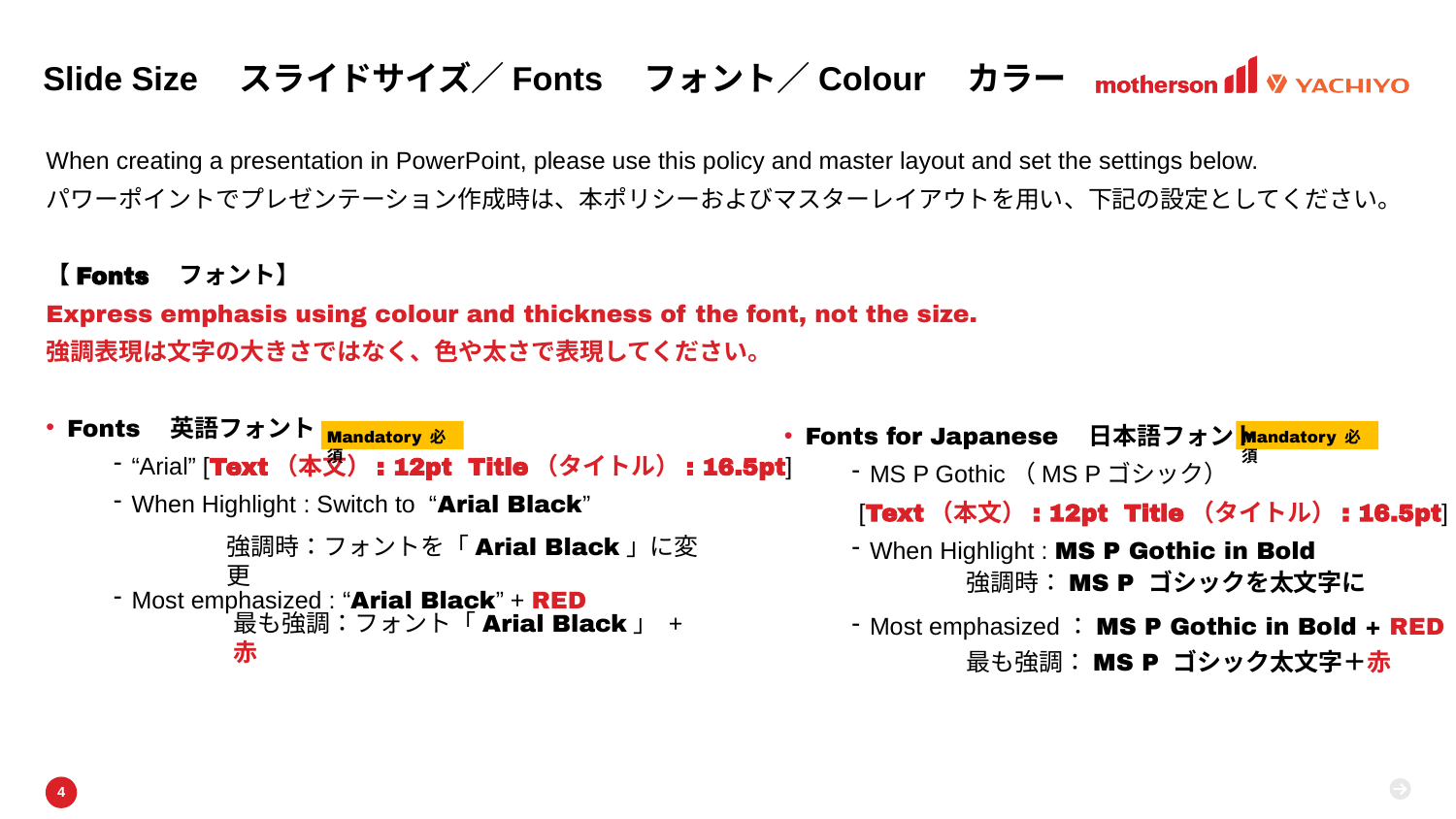

# Slide Size　スライドサイズ／Fonts　フォント／Colour　カラー
When creating a presentation in PowerPoint, please use this policy and master layout and set the settings below.
パワーポイントでプレゼンテーション作成時は、本ポリシーおよびマスターレイアウトを用い、下記の設定としてください。

【Fonts　フォント】
Express emphasis using colour and thickness of the font, not the size.
強調表現は文字の大きさではなく、色や太さで表現してください。

Fonts　英語フォント
“Arial” [Text（本文）: 12pt  Title（タイトル）: 16.5pt]
When Highlight : Switch to  “Arial Black”

Most emphasized : “Arial Black” + RED

Fonts for Japanese　日本語フォント
MS P Gothic（MS Pゴシック）
 [Text（本文）: 12pt  Title（タイトル）: 16.5pt]
When Highlight : MS P Gothic in Bold

Most emphasized：MS P Gothic in Bold + RED
Mandatory 必須
Mandatory 必須
強調時：フォントを「Arial Black」に変更
強調時：MS P ゴシックを太文字に
最も強調：フォント「Arial Black」 + 赤
最も強調：MS P ゴシック太文字＋赤